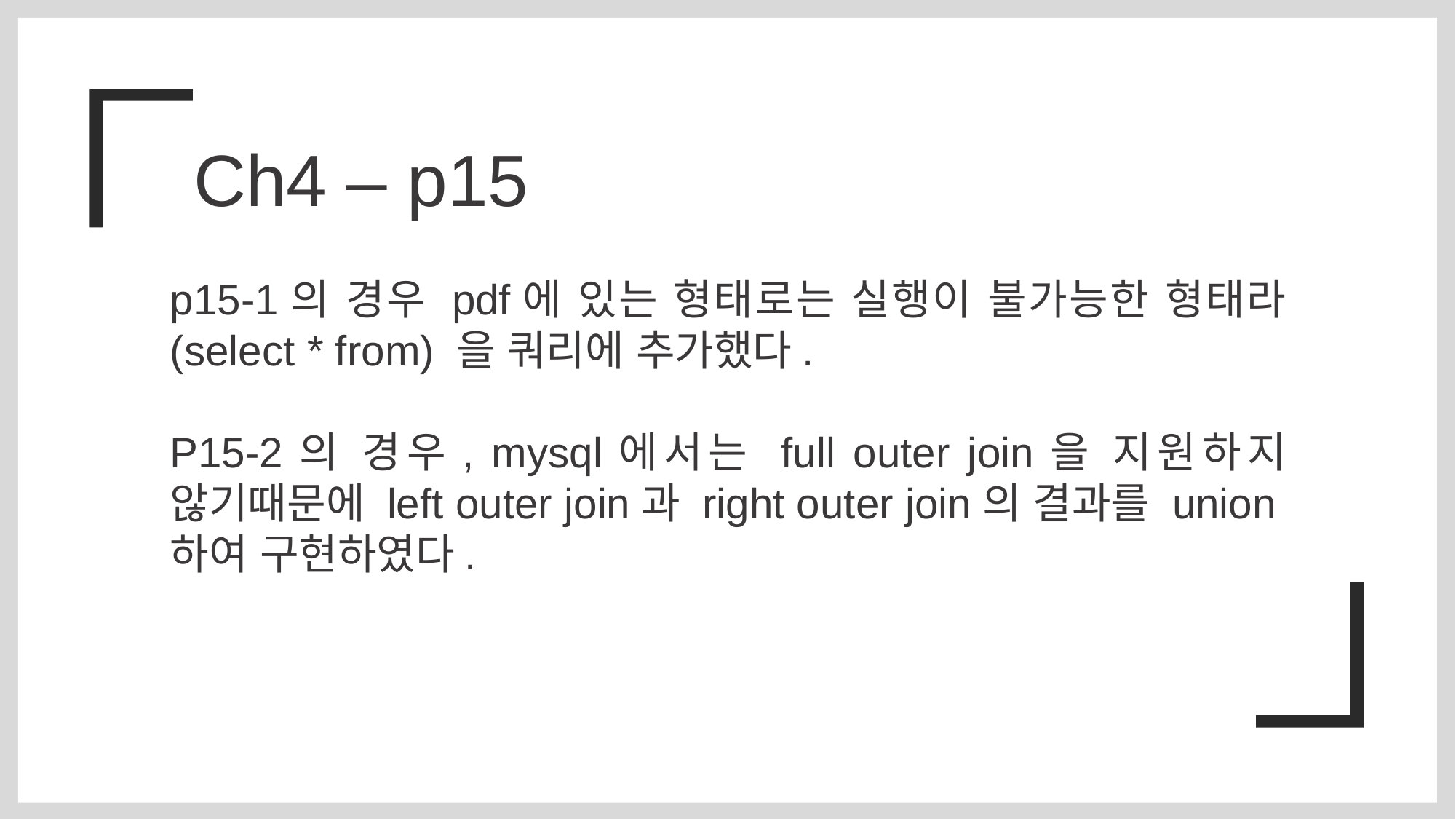

Ch4 – p15
p15-1의 경우 pdf에 있는 형태로는 실행이 불가능한 형태라 (select * from) 을 쿼리에 추가했다.

P15-2의 경우, mysql에서는 full outer join을 지원하지 않기때문에 left outer join과 right outer join의 결과를 union하여 구현하였다.